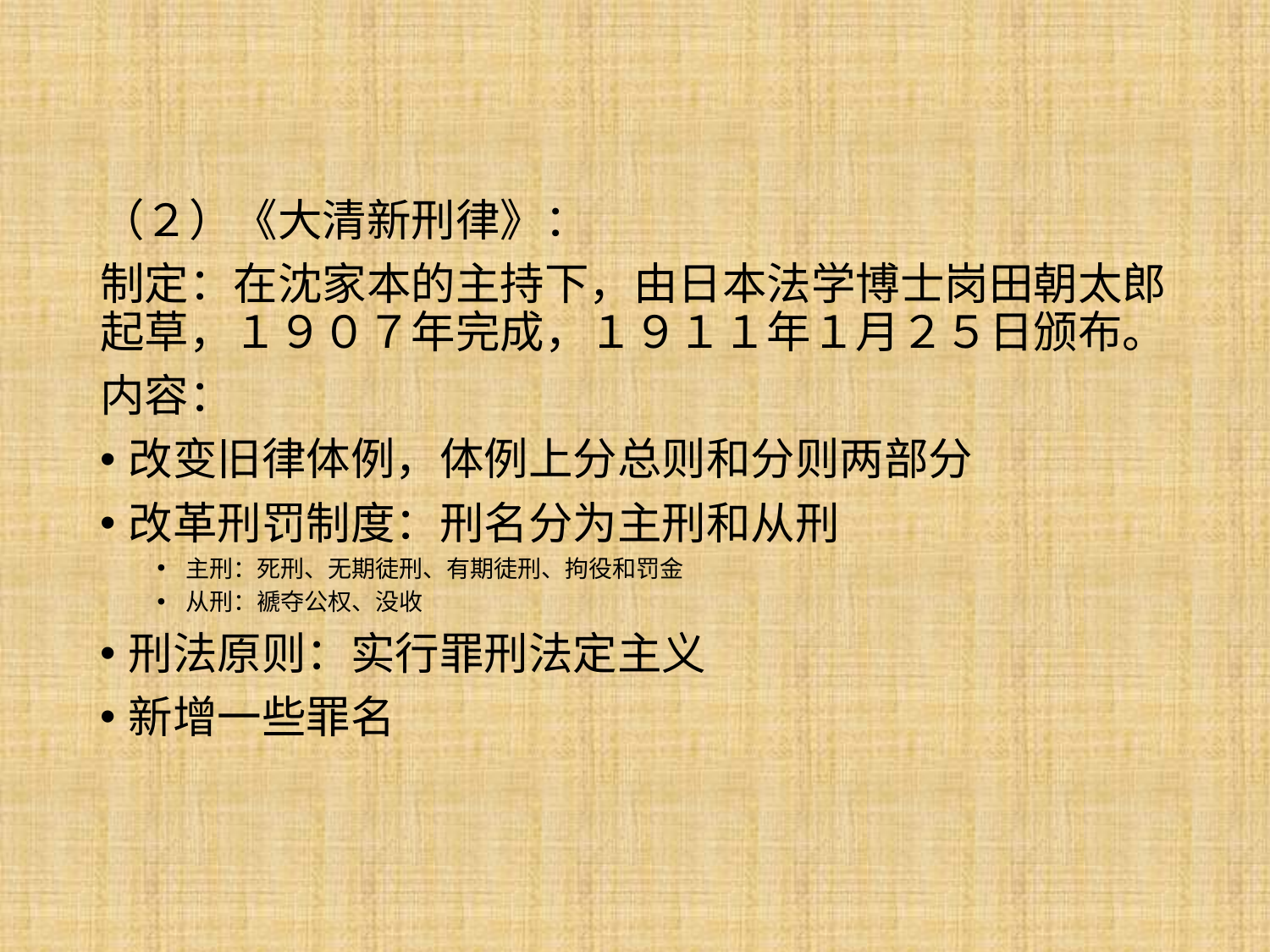

（２）《大清新刑律》：
制定：在沈家本的主持下，由日本法学博士岗田朝太郎起草，１９０７年完成，１９１１年１月２５日颁布。
内容：
改变旧律体例，体例上分总则和分则两部分
改革刑罚制度：刑名分为主刑和从刑
主刑：死刑、无期徒刑、有期徒刑、拘役和罚金
从刑：褫夺公权、没收
刑法原则：实行罪刑法定主义
新增一些罪名